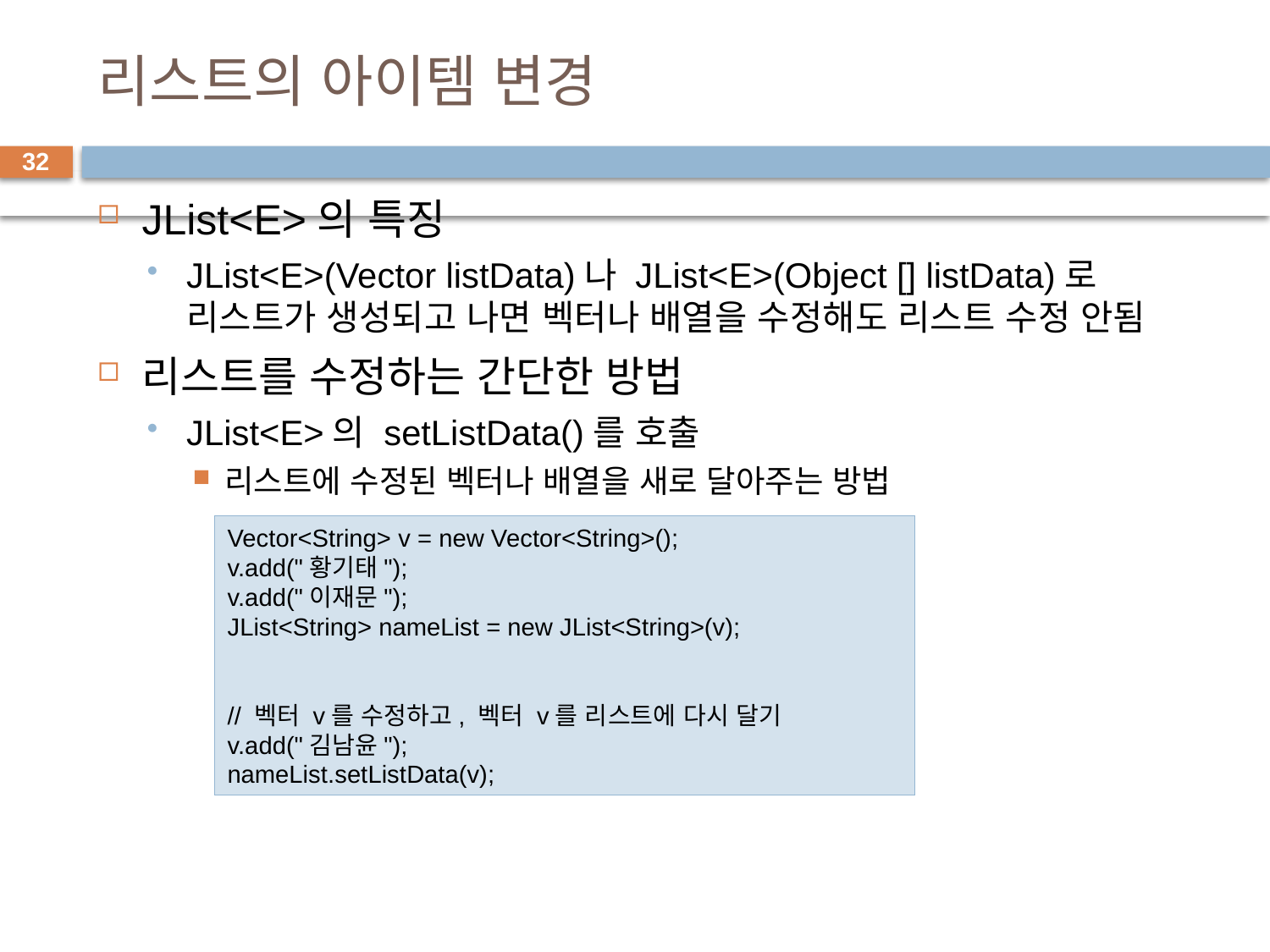

# 리스트의 아이템 변경
32
JList<E>의 특징
JList<E>(Vector listData)나 JList<E>(Object [] listData)로 리스트가 생성되고 나면 벡터나 배열을 수정해도 리스트 수정 안됨
리스트를 수정하는 간단한 방법
JList<E>의 setListData()를 호출
리스트에 수정된 벡터나 배열을 새로 달아주는 방법
Vector<String> v = new Vector<String>();
v.add("황기태");
v.add("이재문");
JList<String> nameList = new JList<String>(v);

// 벡터 v를 수정하고, 벡터 v를 리스트에 다시 달기
v.add("김남윤");
nameList.setListData(v);